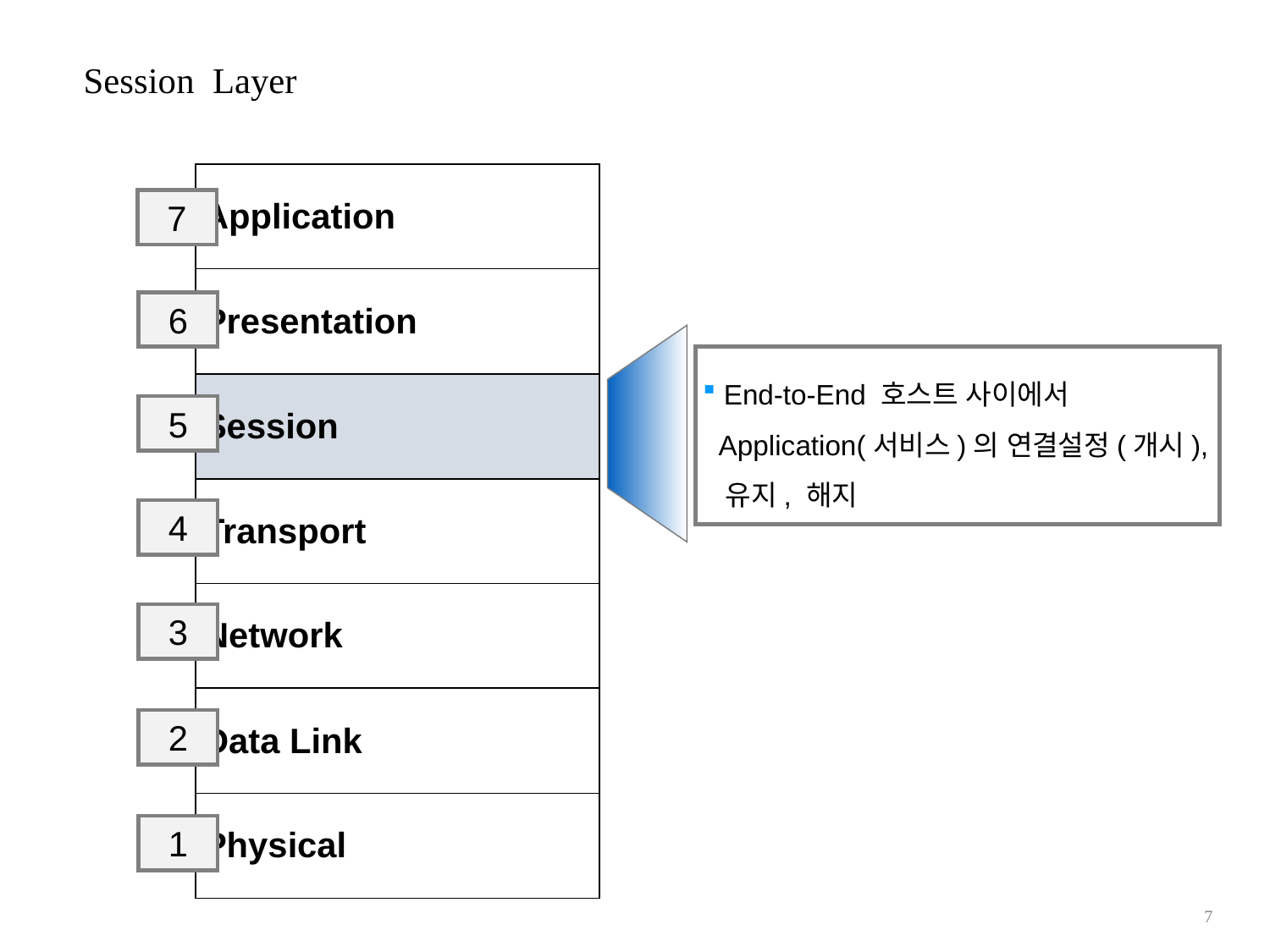

# Session  Layer
| Application |
| --- |
| Presentation |
| Session |
| Transport |
| Network |
| Data Link |
| Physical |
7
6
 End-to-End 호스트 사이에서
  Application(서비스)의 연결설정(개시),
  유지, 해지

5
4
3
2
1
7